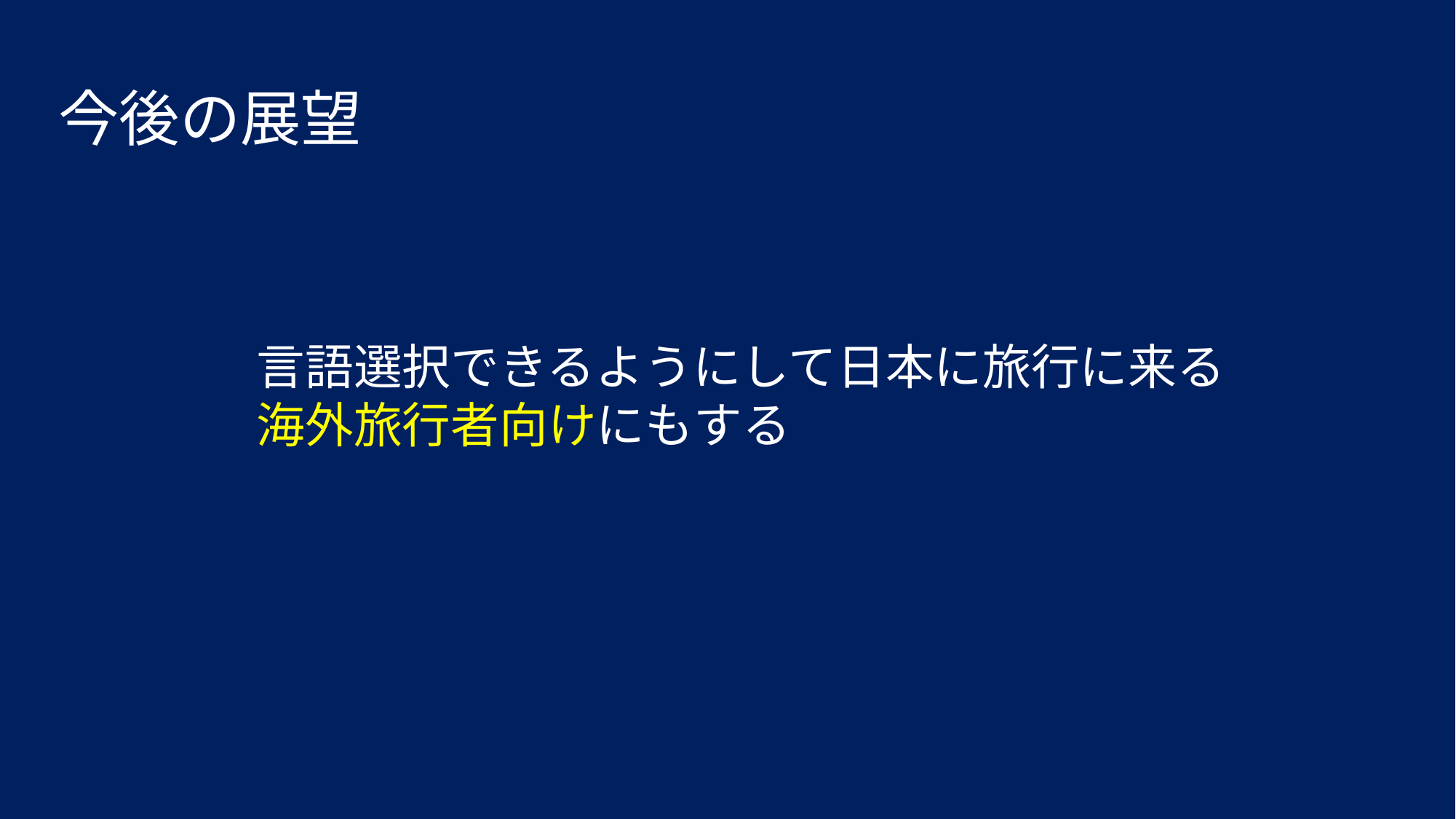

今後の展望
言語選択できるようにして日本に旅行に来る海外旅行者向けにもする